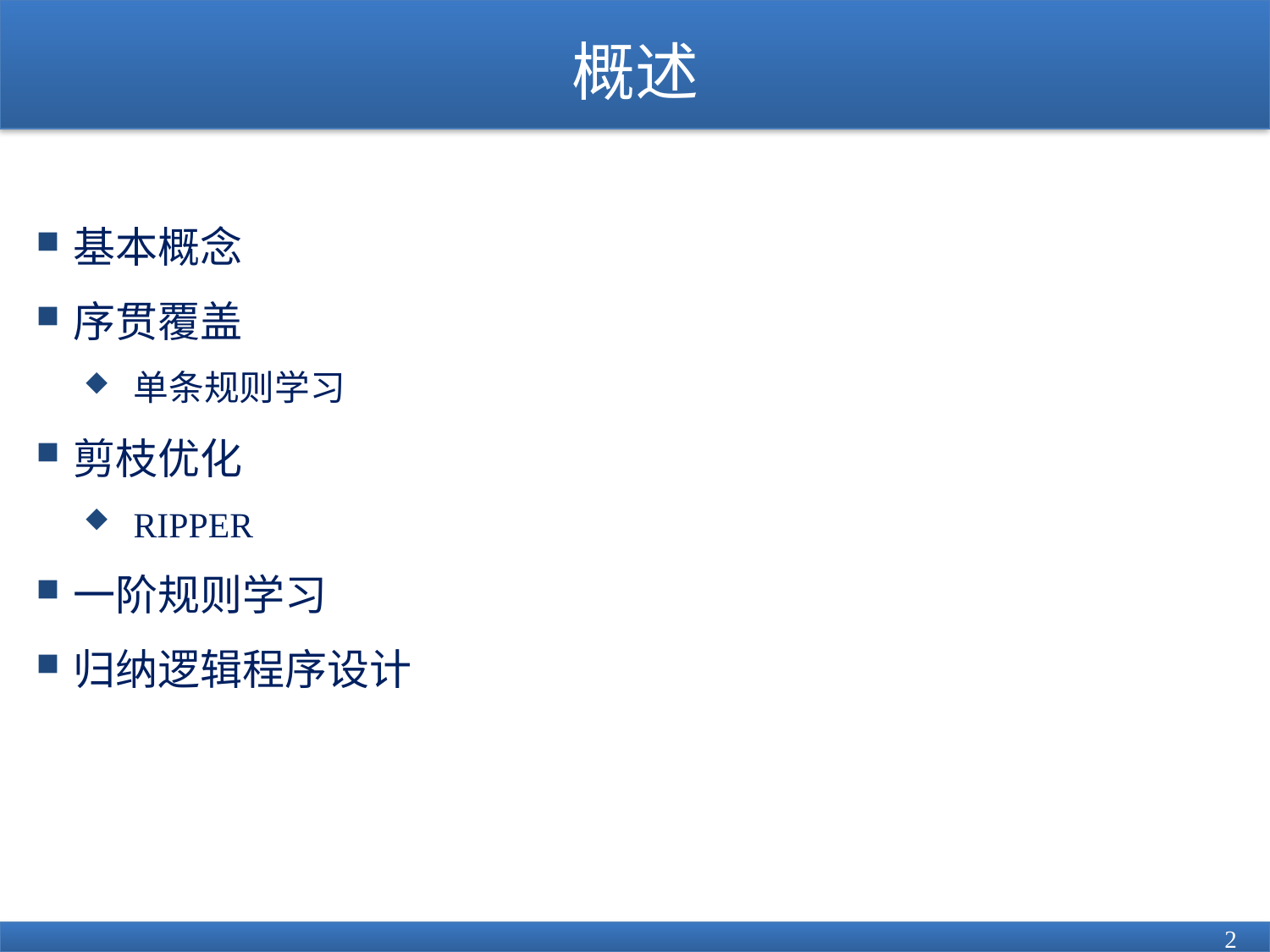

# 概述

基本概念
序贯覆盖
单条规则学习
剪枝优化
RIPPER
一阶规则学习
归纳逻辑程序设计

2